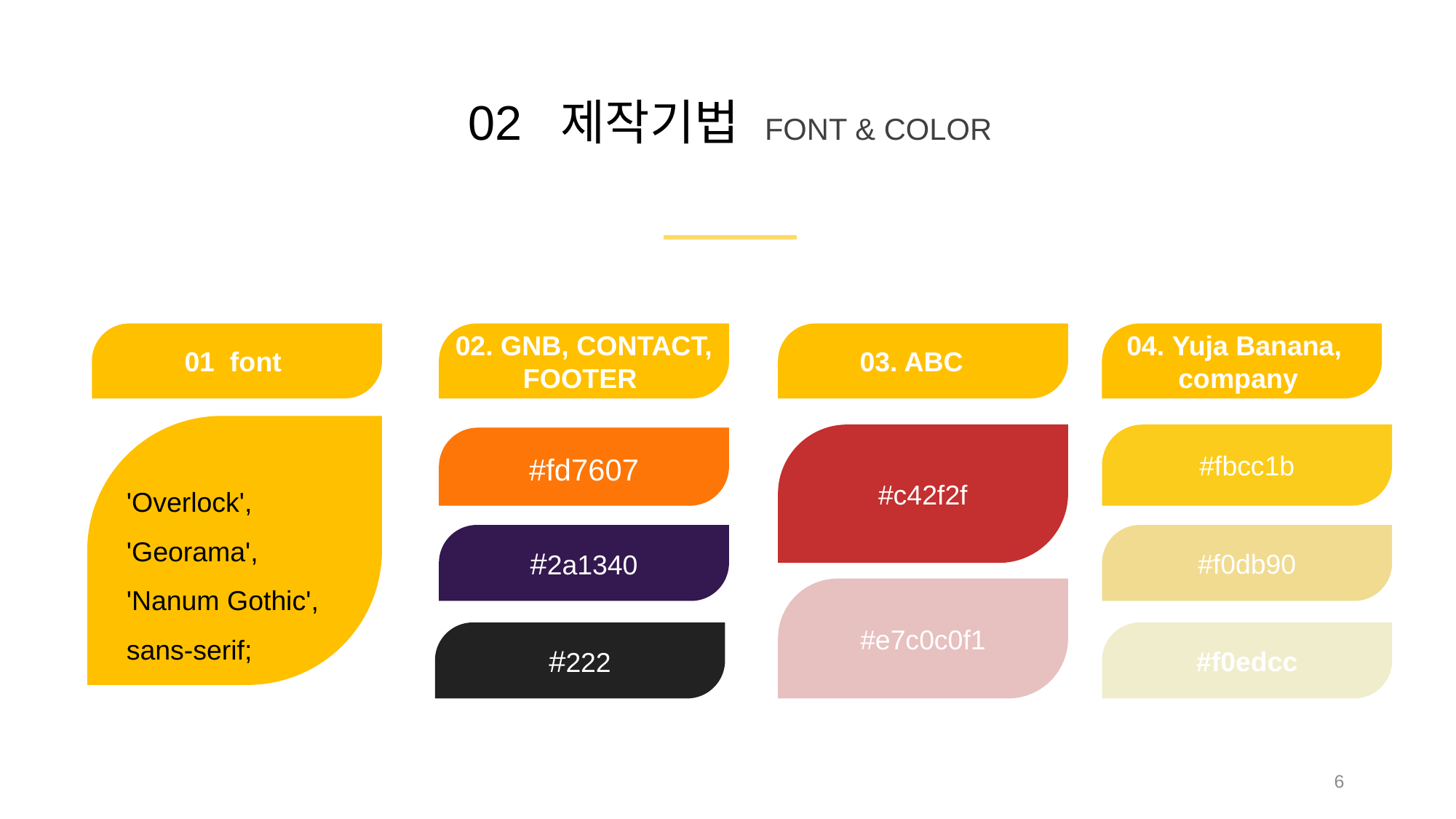

02  제작기법 FONT & COLOR
01  font
02. GNB, CONTACT,
FOOTER
03. ABC
04. Yuja Banana,
company

'Overlock',
'Georama', 'Nanum Gothic', sans-serif;
#c42f2f
#fbcc1b

#fd7607

#2a1340
#f0db90

#e7c0c0f1

#222
#f0edcc
6